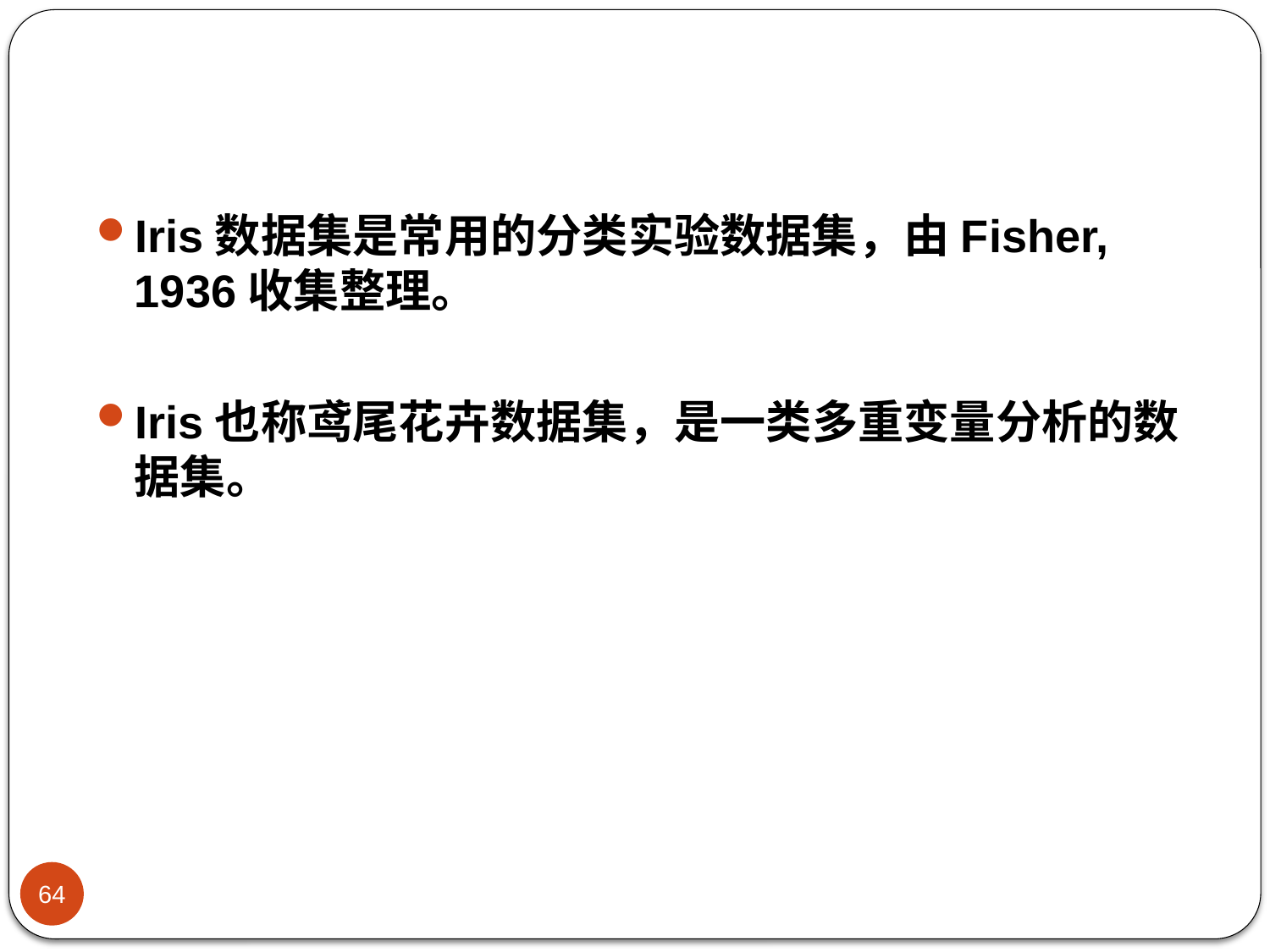

#
Iris数据集是常用的分类实验数据集，由Fisher, 1936收集整理。

Iris也称鸢尾花卉数据集，是一类多重变量分析的数据集。
64